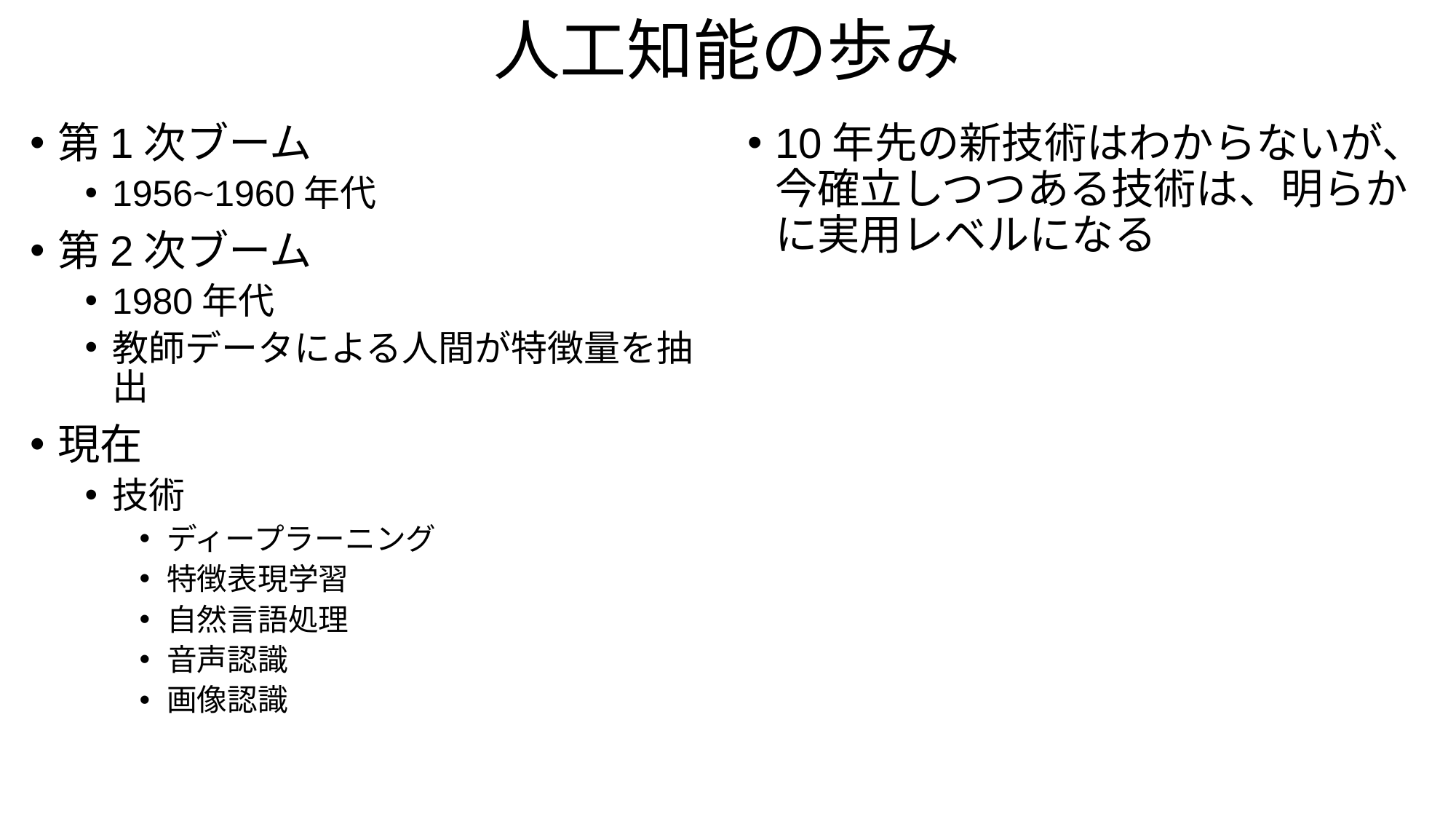

# 人工知能の歩み
第1次ブーム
1956~1960年代
第2次ブーム
1980年代
教師データによる人間が特徴量を抽出
現在
技術
ディープラーニング
特徴表現学習
自然言語処理
音声認識
画像認識

10年先の新技術はわからないが、今確立しつつある技術は、明らかに実用レベルになる